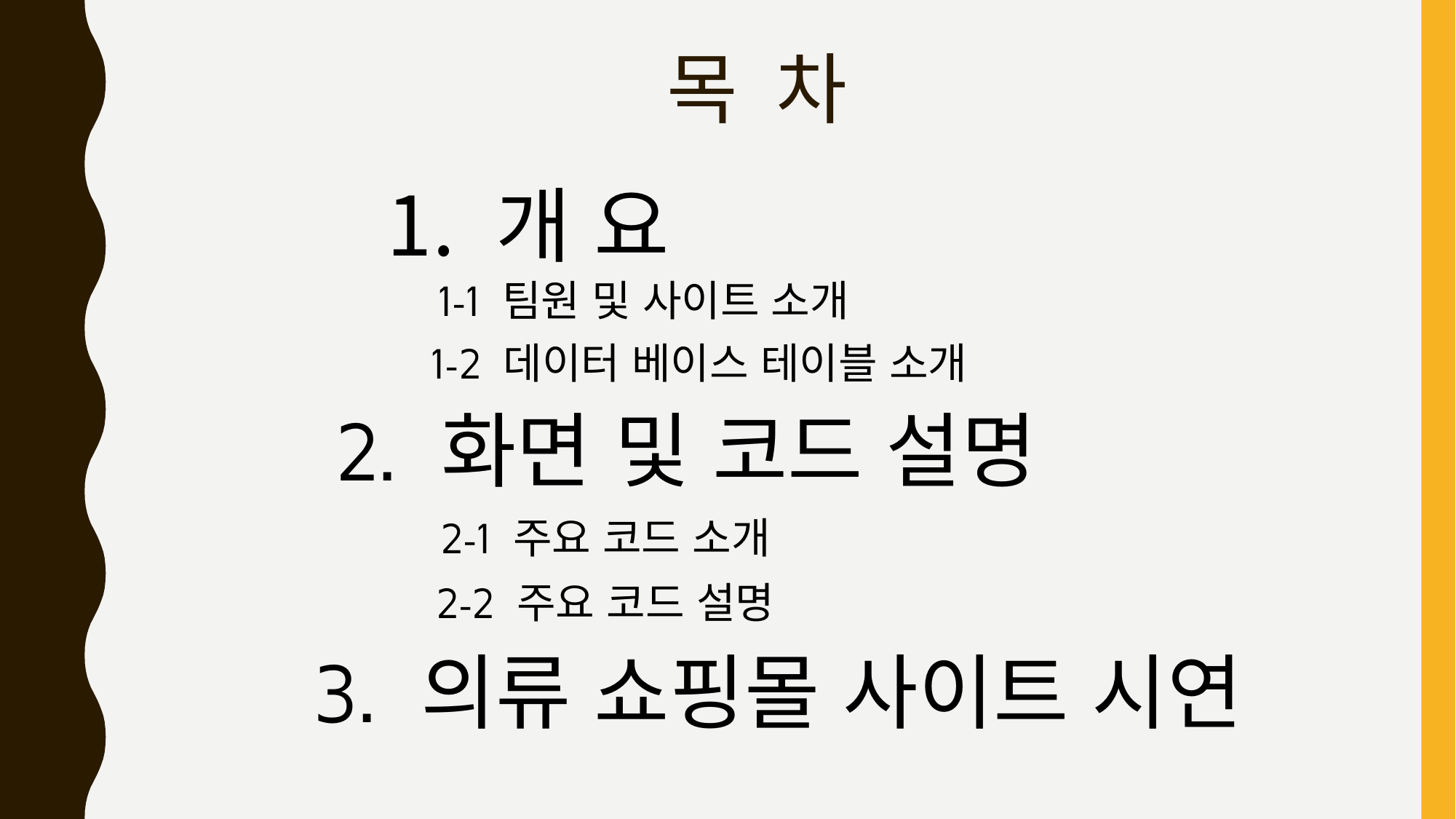

# 목	차
개 요
1-1 팀원 및 사이트 소개
1-2 데이터 베이스 테이블 소개
2. 화면 및 코드 설명
2-1 주요 코드 소개
2-2 주요 코드 설명
3. 의류 쇼핑몰 사이트 시연